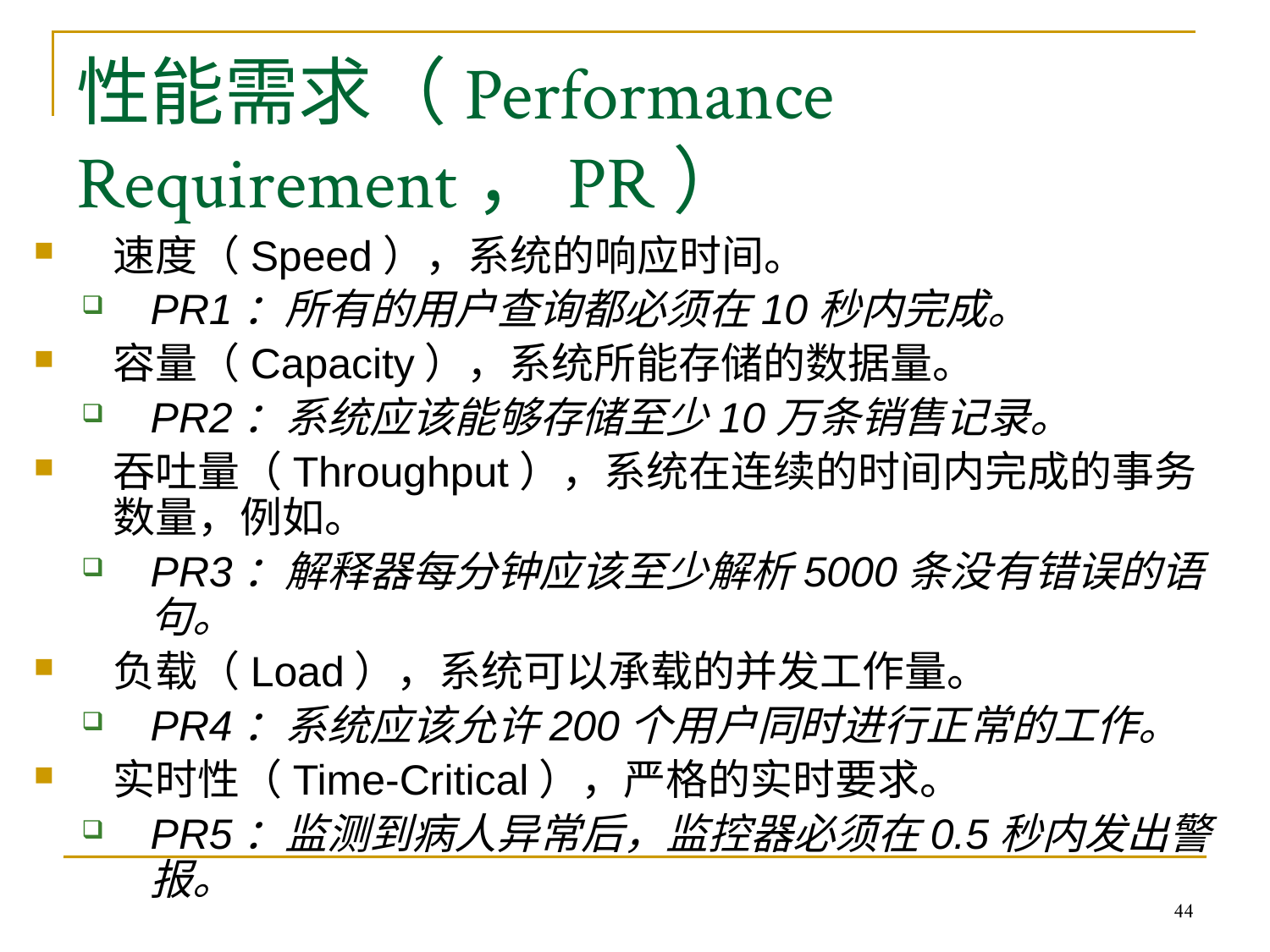

# 性能需求（Performance Requirement，PR）
速度（Speed），系统的响应时间。
PR1：所有的用户查询都必须在10秒内完成。
容量（Capacity），系统所能存储的数据量。
PR2：系统应该能够存储至少10万条销售记录。
吞吐量（Throughput），系统在连续的时间内完成的事务数量，例如。
PR3：解释器每分钟应该至少解析5000条没有错误的语句。
负载（Load），系统可以承载的并发工作量。
PR4：系统应该允许200个用户同时进行正常的工作。
实时性（Time-Critical），严格的实时要求。
PR5：监测到病人异常后，监控器必须在0.5秒内发出警报。
44